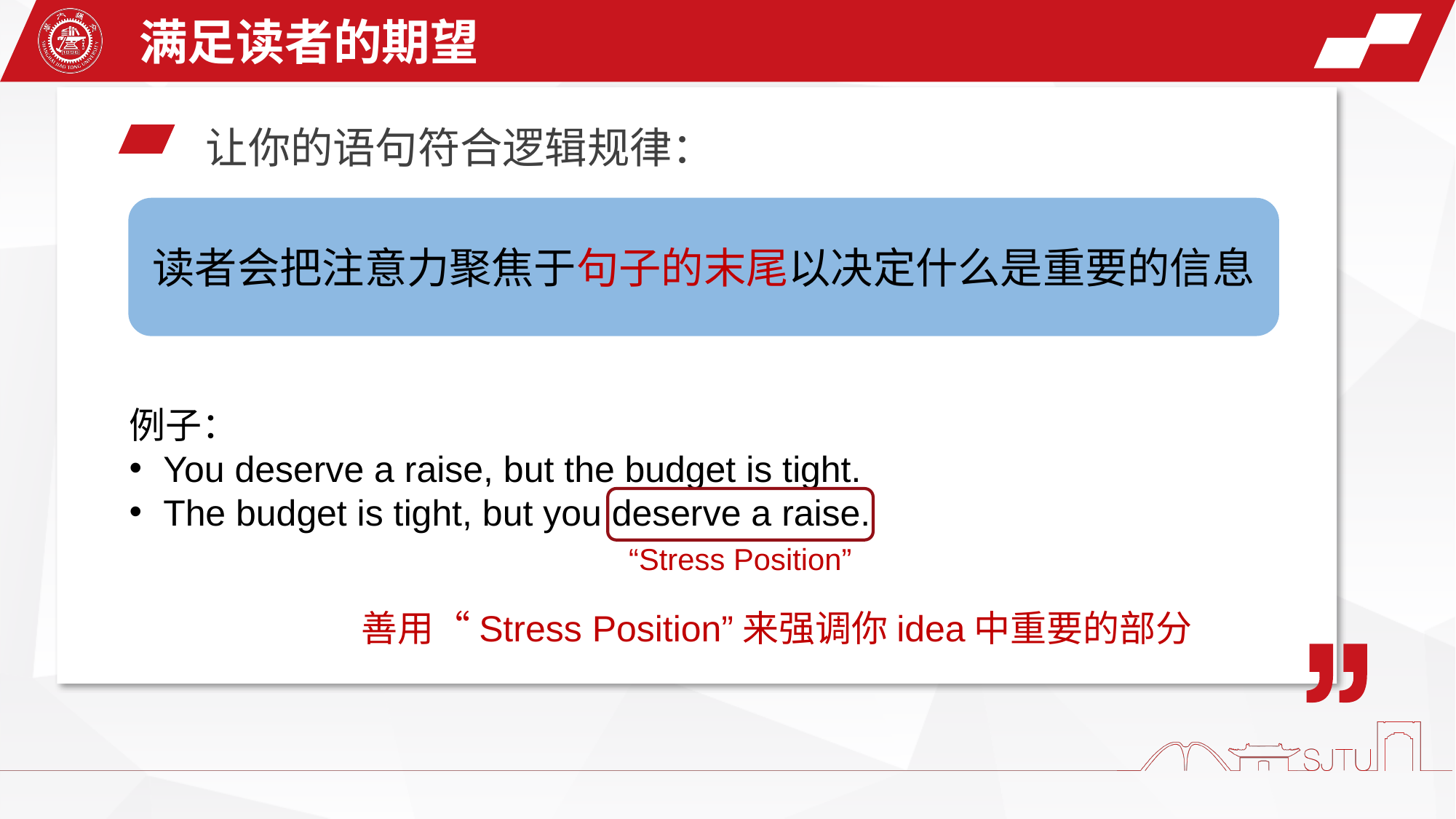

满足读者的期望

让你的语句符合逻辑规律：

读者会把注意力聚焦于句子的末尾以决定什么是重要的信息
例子：
You deserve a raise, but the budget is tight.
The budget is tight, but you deserve a raise.

“Stress Position”
善用“Stress Position”来强调你idea中重要的部分